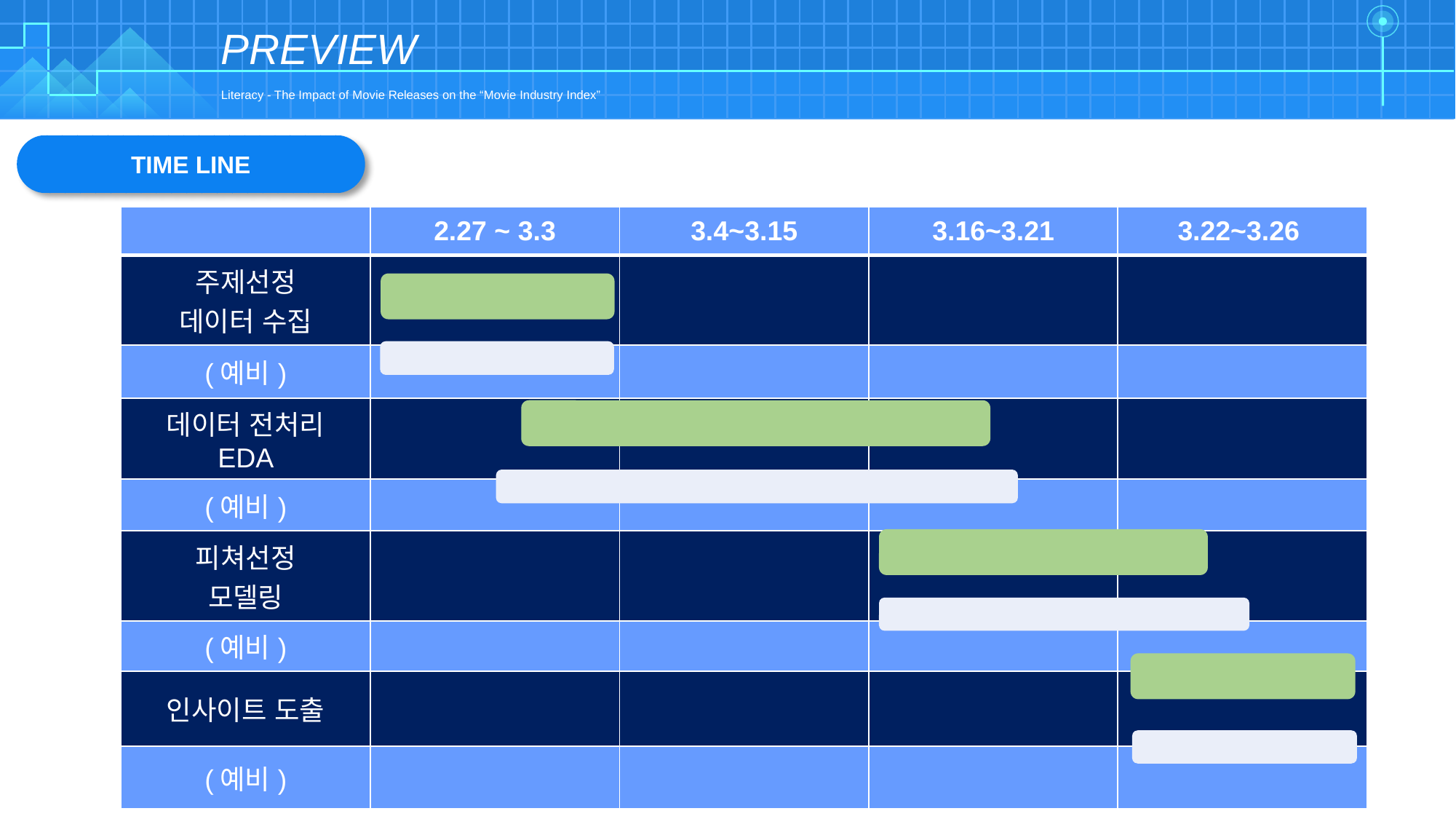

|  |  |  |  |  |  |  |  |  |  |  |  |  |  |  |  |  |  |  |  |  |  |  |  |  |  |  |  |  |  |  |  |  |  |  |  |  |  |  |  |  |  |  |  |  |  |  |  |  |  |  |  |  |  |  |  |  |  |  |  |
| --- | --- | --- | --- | --- | --- | --- | --- | --- | --- | --- | --- | --- | --- | --- | --- | --- | --- | --- | --- | --- | --- | --- | --- | --- | --- | --- | --- | --- | --- | --- | --- | --- | --- | --- | --- | --- | --- | --- | --- | --- | --- | --- | --- | --- | --- | --- | --- | --- | --- | --- | --- | --- | --- | --- | --- | --- | --- | --- | --- |
|  |  |  |  |  |  |  |  |  |  |  |  |  |  |  |  |  |  |  |  |  |  |  |  |  |  |  |  |  |  |  |  |  |  |  |  |  |  |  |  |  |  |  |  |  |  |  |  |  |  |  |  |  |  |  |  |  |  |  |  |
|  |  |  |  |  |  |  |  |  |  |  |  |  |  |  |  |  |  |  |  |  |  |  |  |  |  |  |  |  |  |  |  |  |  |  |  |  |  |  |  |  |  |  |  |  |  |  |  |  |  |  |  |  |  |  |  |  |  |  |  |
|  |  |  |  |  |  |  |  |  |  |  |  |  |  |  |  |  |  |  |  |  |  |  |  |  |  |  |  |  |  |  |  |  |  |  |  |  |  |  |  |  |  |  |  |  |  |  |  |  |  |  |  |  |  |  |  |  |  |  |  |
|  |  |  |  |  |  |  |  |  |  |  |  |  |  |  |  |  |  |  |  |  |  |  |  |  |  |  |  |  |  |  |  |  |  |  |  |  |  |  |  |  |  |  |  |  |  |  |  |  |  |  |  |  |  |  |  |  |  |  |  |

PREVIEW
Literacy - The Impact of Movie Releases on the “Movie Industry Index”

TIME LINE
|  | 2.27 ~ 3.3 | 3.4~3.15 | 3.16~3.21 | 3.22~3.26 |
| --- | --- | --- | --- | --- |
| 주제선정 데이터 수집 |  |  |  |  |
| (예비) |  |  |  |  |
| 데이터 전처리 EDA |  |  |  |  |
| (예비) |  |  |  |  |
| 피쳐선정 모델링 |  |  |  |  |
| (예비) |  |  |  |  |
| 인사이트 도출 |  |  |  |  |
| (예비) |  |  |  |  |

5